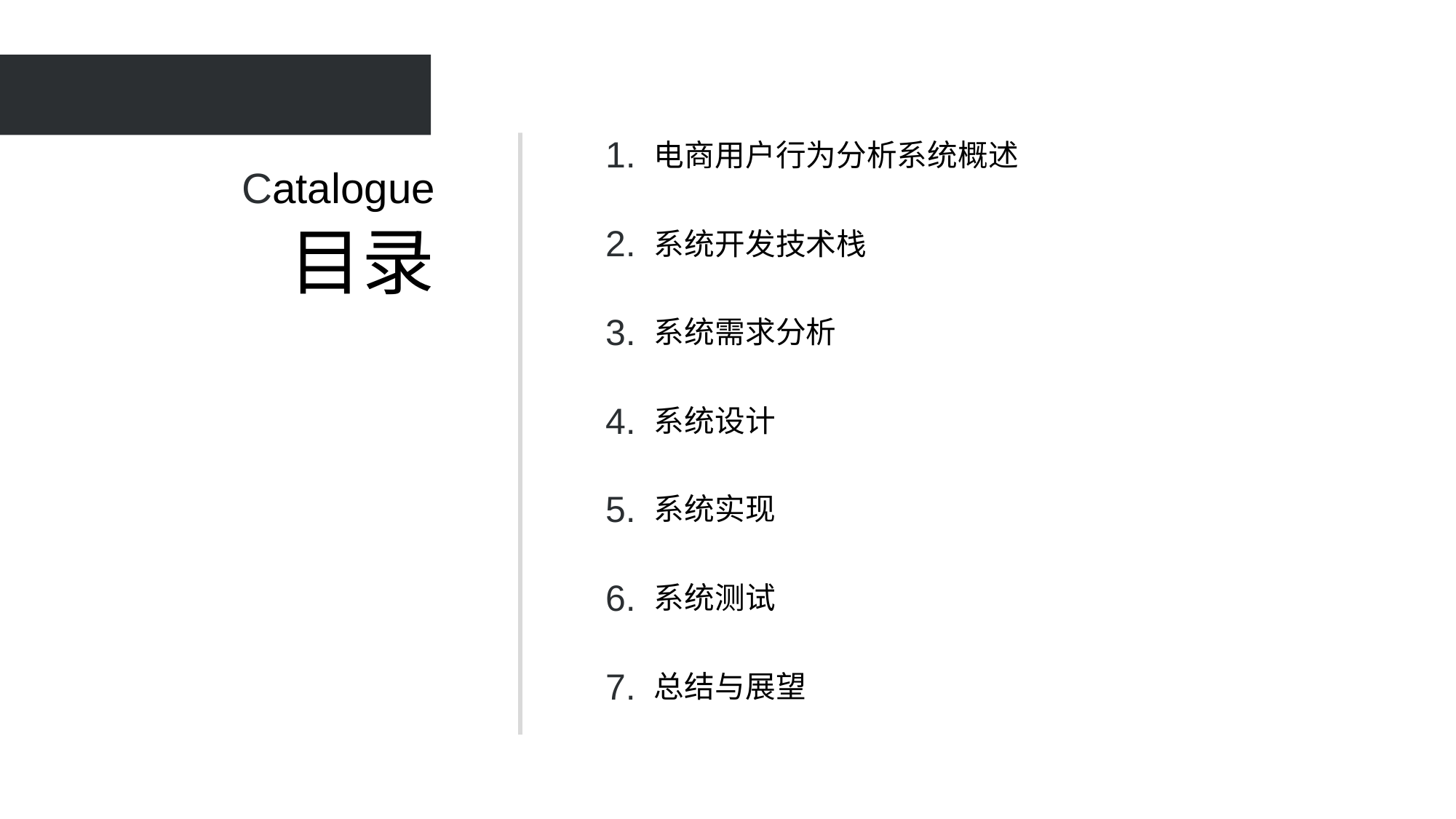

1.
电商用户行为分析系统概述
Catalogue
2.
目录
系统开发技术栈
3.
系统需求分析
4.
系统设计

5.
系统实现
6.
系统测试
7.
总结与展望